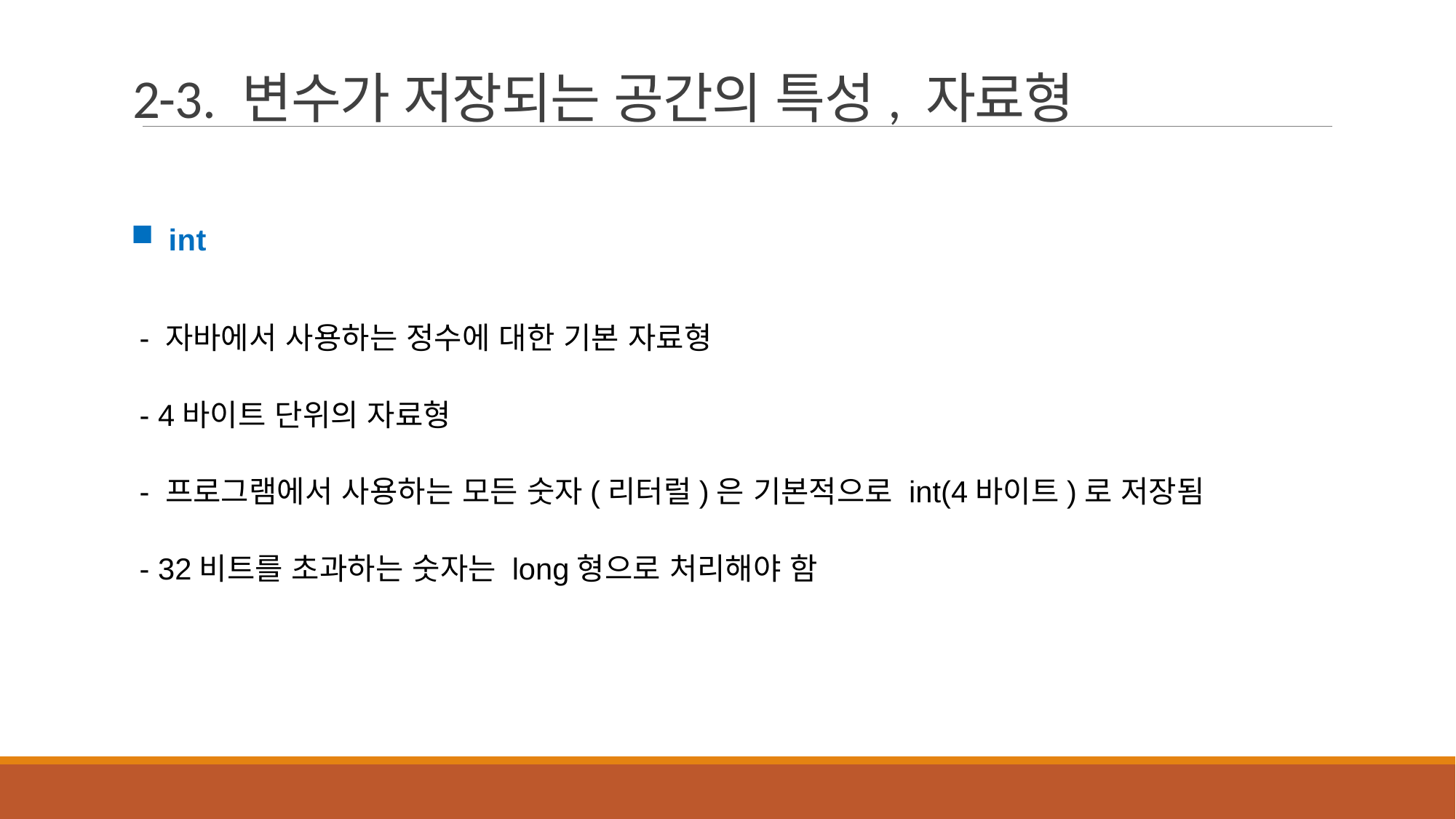

2-3. 변수가 저장되는 공간의 특성, 자료형
int

 - 자바에서 사용하는 정수에 대한 기본 자료형

 - 4바이트 단위의 자료형

 - 프로그램에서 사용하는 모든 숫자(리터럴)은 기본적으로 int(4바이트)로 저장됨

 - 32비트를 초과하는 숫자는 long형으로 처리해야 함